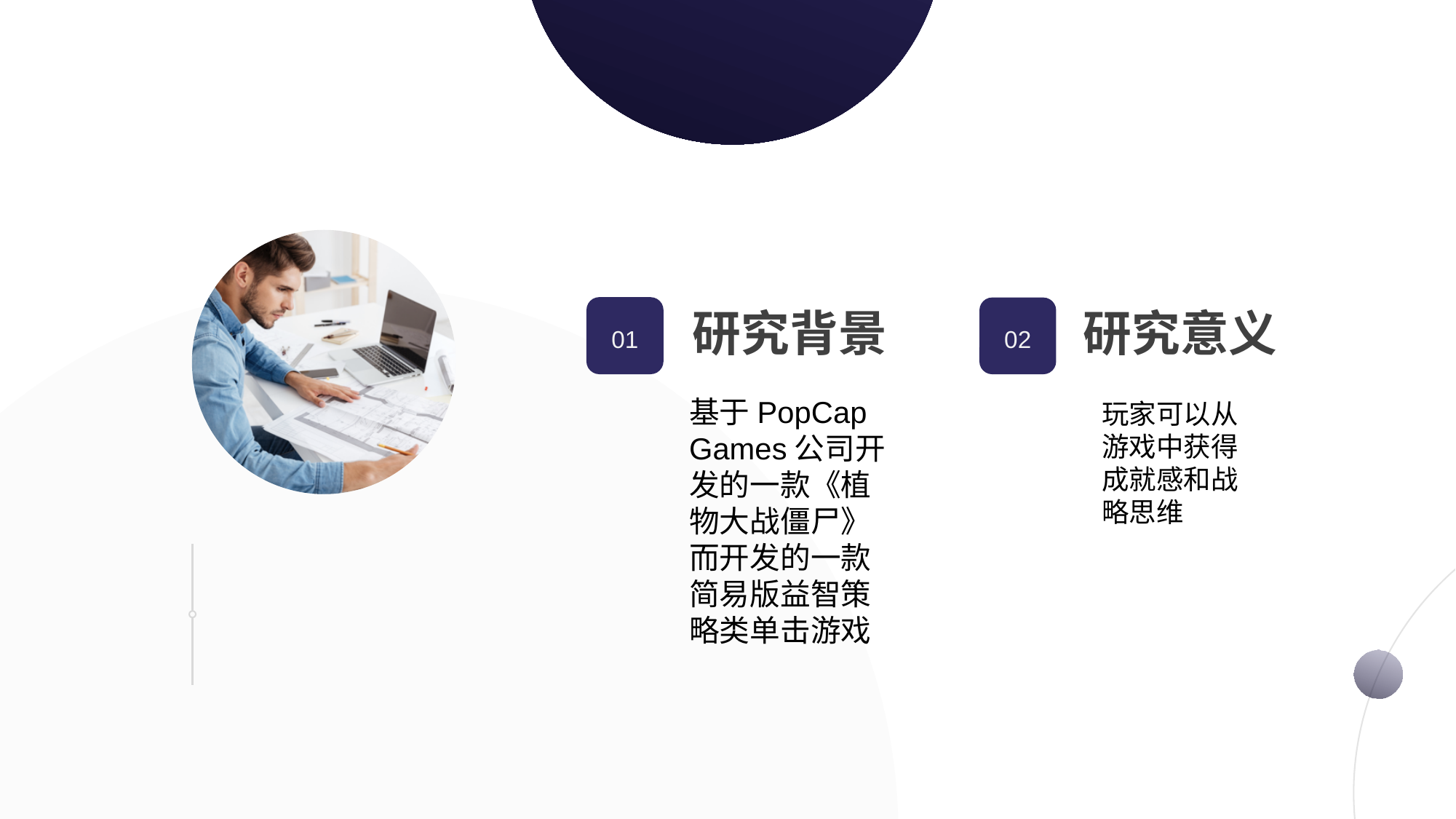

01
研究背景
研究意义
02
基于PopCap Games公司开发的一款《植物大战僵尸》而开发的一款简易版益智策略类单击游戏
玩家可以从游戏中获得成就感和战略思维